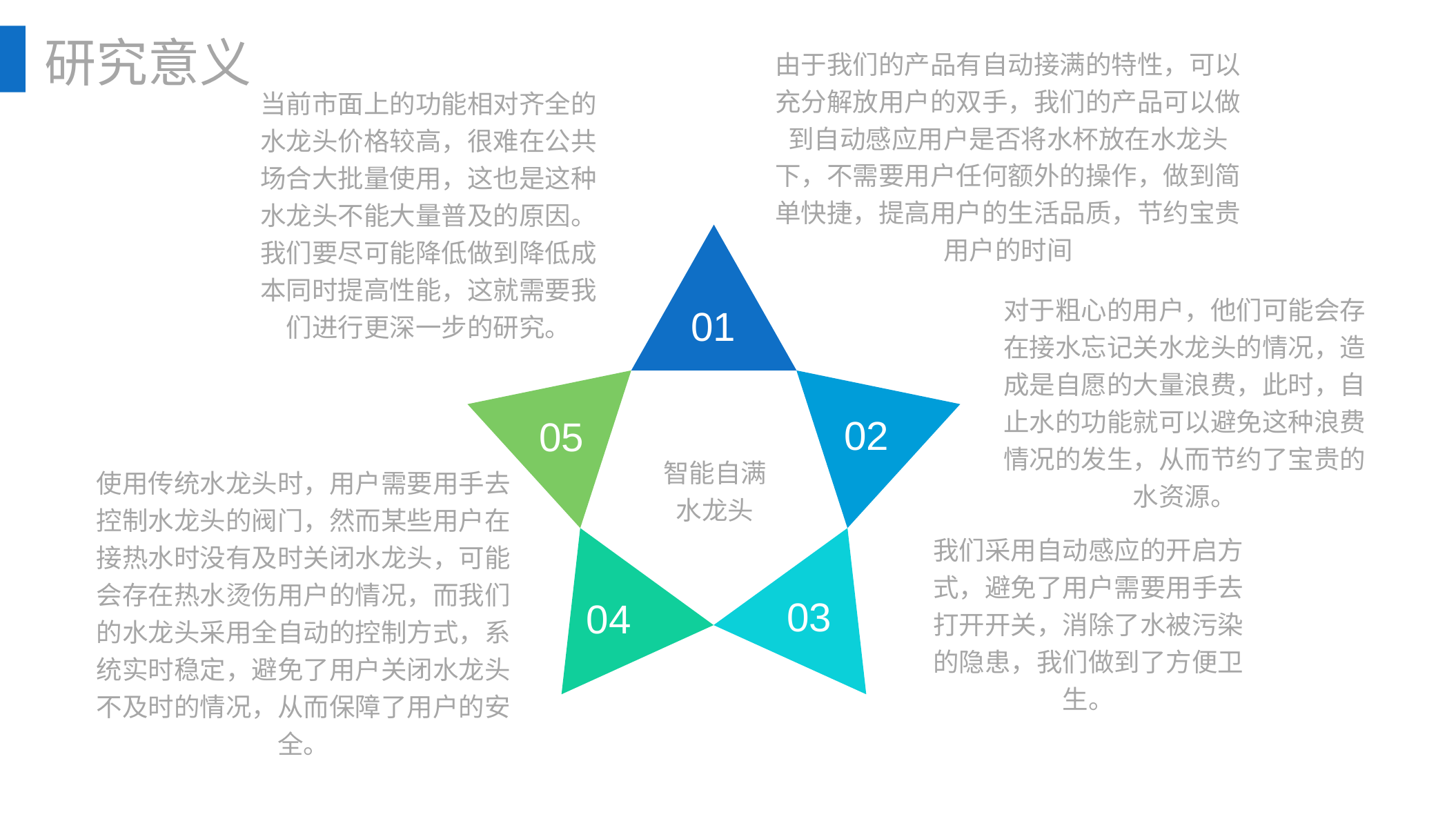

研究意义
由于我们的产品有自动接满的特性，可以充分解放用户的双手，我们的产品可以做到自动感应用户是否将水杯放在水龙头下，不需要用户任何额外的操作，做到简单快捷，提高用户的生活品质，节约宝贵用户的时间
当前市面上的功能相对齐全的水龙头价格较高，很难在公共场合大批量使用，这也是这种水龙头不能大量普及的原因。我们要尽可能降低做到降低成本同时提高性能，这就需要我们进行更深一步的研究。

对于粗心的用户，他们可能会存在接水忘记关水龙头的情况，造成是自愿的大量浪费，此时，自止水的功能就可以避免这种浪费情况的发生，从而节约了宝贵的水资源。
01

02
05
智能自满水龙头
使用传统水龙头时，用户需要用手去控制水龙头的阀门，然而某些用户在接热水时没有及时关闭水龙头，可能会存在热水烫伤用户的情况，而我们的水龙头采用全自动的控制方式，系统实时稳定，避免了用户关闭水龙头不及时的情况，从而保障了用户的安全。

我们采用自动感应的开启方式，避免了用户需要用手去打开开关，消除了水被污染的隐患，我们做到了方便卫生。
03
04